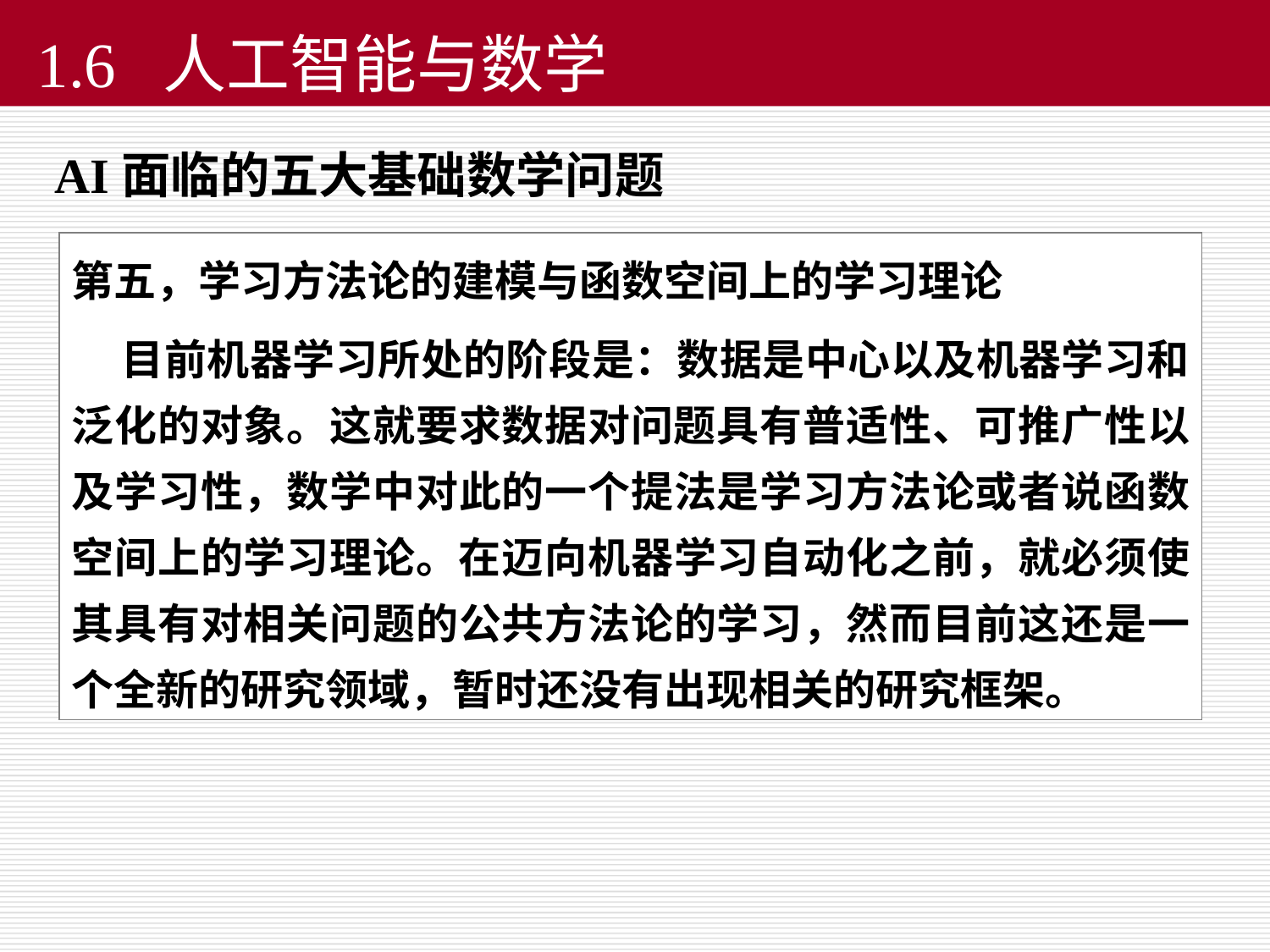

1.6  人工智能与数学
AI面临的五大基础数学问题
第五，学习方法论的建模与函数空间上的学习理论
    目前机器学习所处的阶段是：数据是中心以及机器学习和泛化的对象。这就要求数据对问题具有普适性、可推广性以及学习性，数学中对此的一个提法是学习方法论或者说函数空间上的学习理论。在迈向机器学习自动化之前，就必须使其具有对相关问题的公共方法论的学习，然而目前这还是一个全新的研究领域，暂时还没有出现相关的研究框架。
94